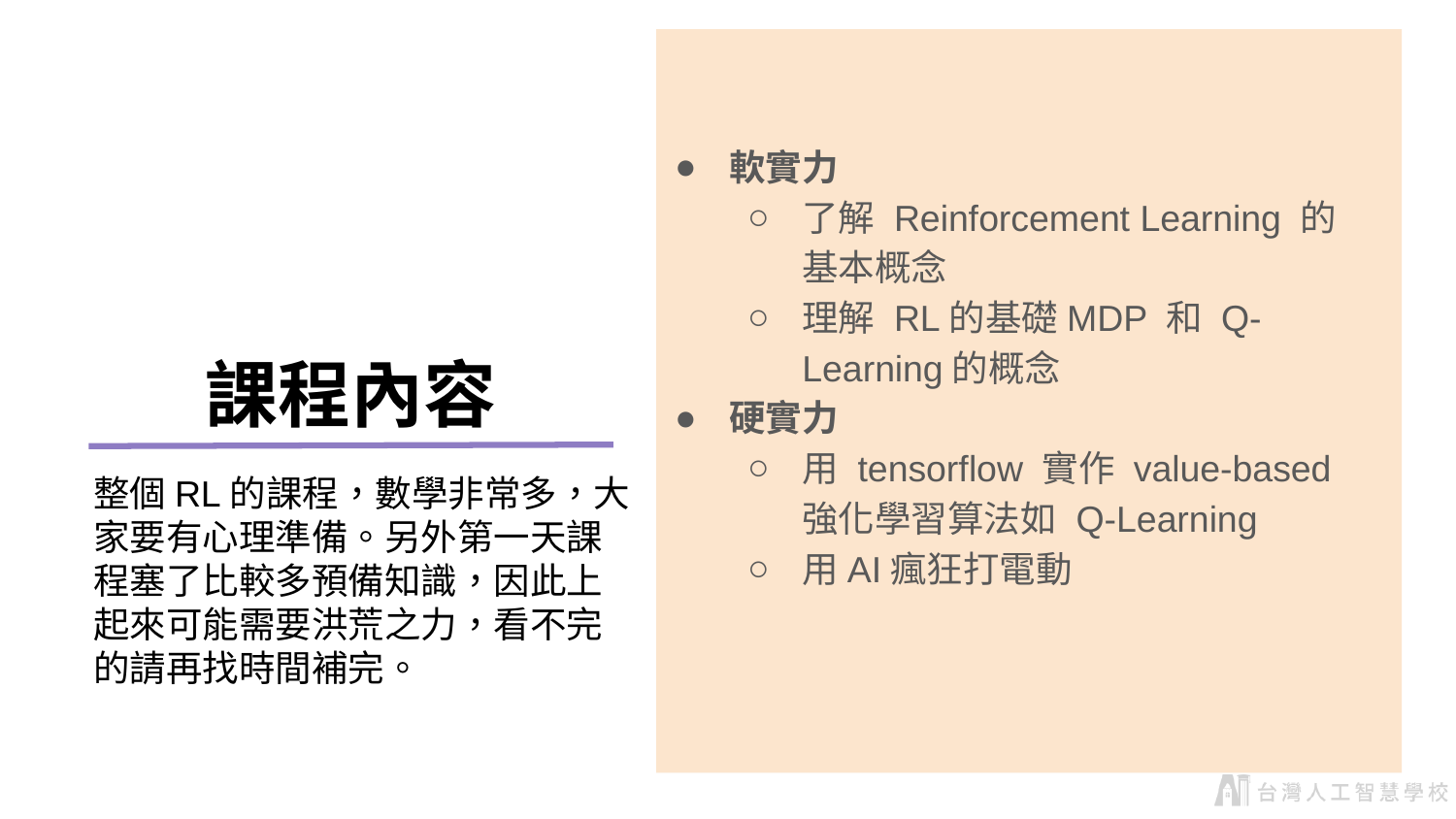

軟實力
了解 Reinforcement Learning 的基本概念
理解 RL的基礎MDP 和 Q-Learning的概念
硬實力
用 tensorflow 實作 value-based 強化學習算法如 Q-Learning
用AI瘋狂打電動
課程內容
整個RL的課程，數學非常多，大家要有心理準備。另外第一天課程塞了比較多預備知識，因此上起來可能需要洪荒之力，看不完的請再找時間補完。